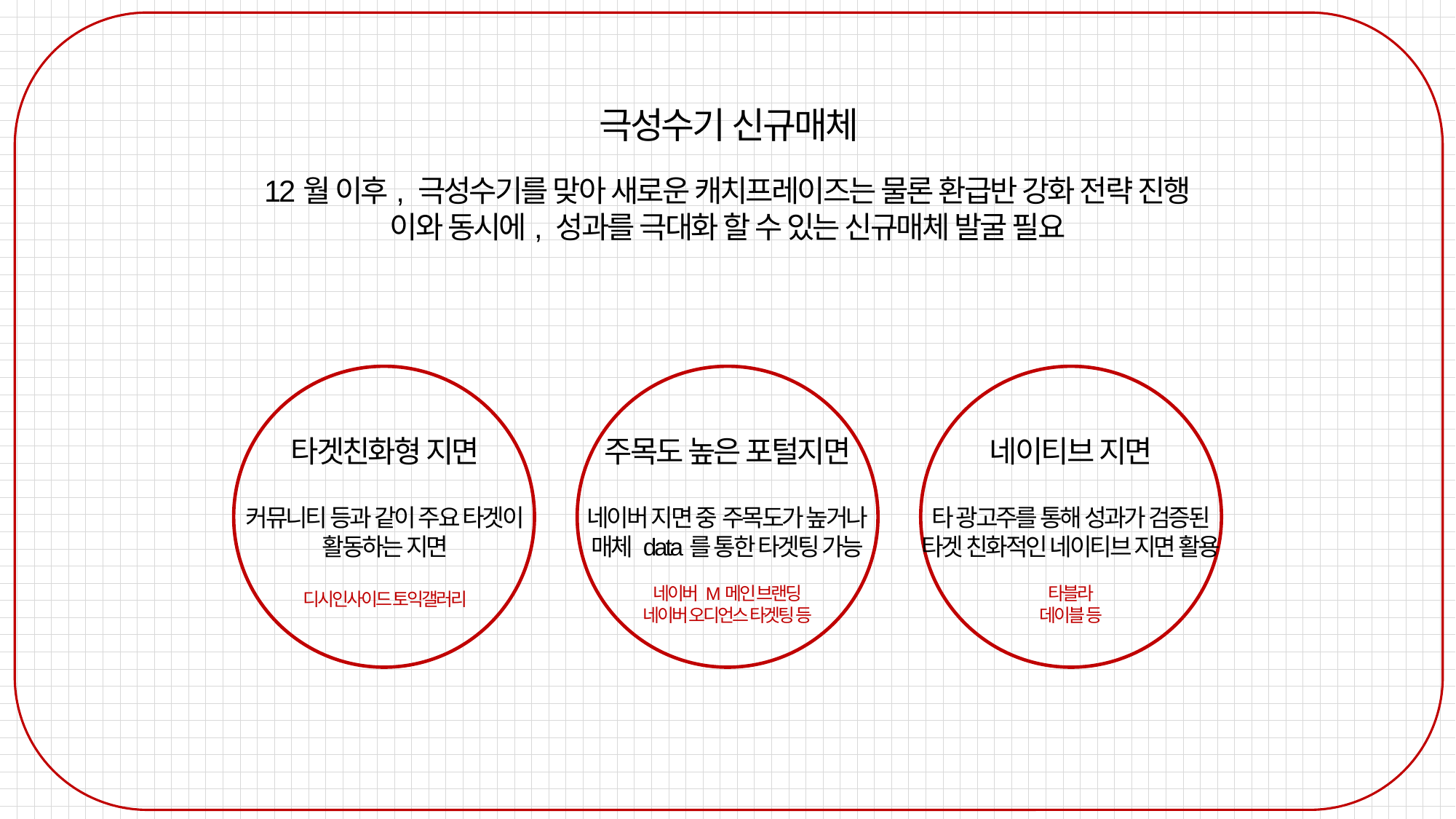

극성수기 신규매체
12월 이후, 극성수기를 맞아 새로운 캐치프레이즈는 물론 환급반 강화 전략 진행
이와 동시에, 성과를 극대화 할 수 있는 신규매체 발굴 필요

타겟친화형 지면
주목도 높은 포털지면
네이티브 지면
커뮤니티 등과 같이 주요 타겟이
활동하는 지면
네이버 지면 중 주목도가 높거나
매체 data를 통한 타겟팅 가능
타 광고주를 통해 성과가 검증된
타겟 친화적인 네이티브 지면 활용
네이버 M메인 브랜딩
네이버 오디언스 타겟팅 등
타블라
데이블 등
디시인사이드 토익갤러리